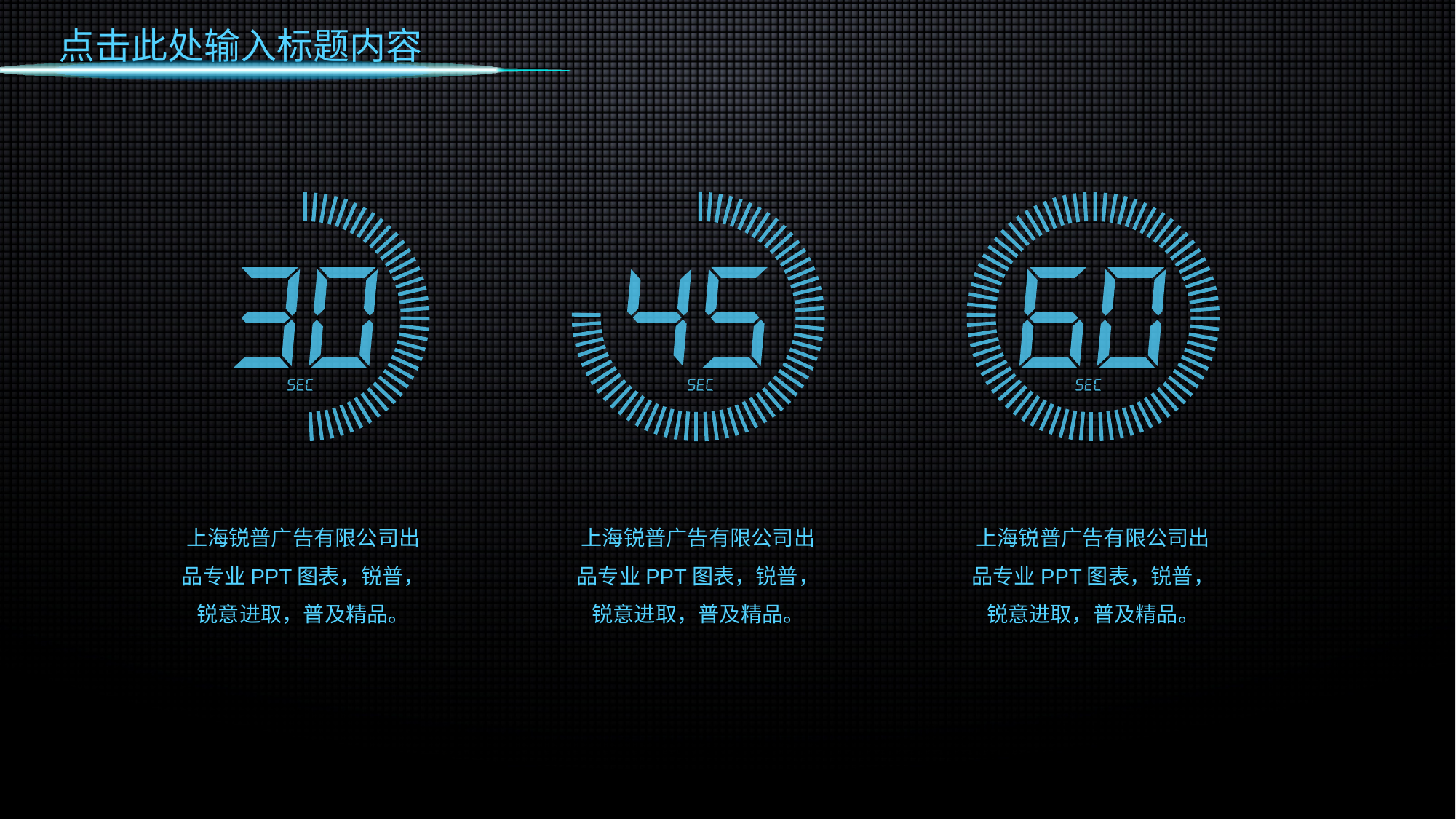

点击此处输入标题内容

上海锐普广告有限公司出品专业PPT图表，锐普，锐意进取，普及精品。
上海锐普广告有限公司出品专业PPT图表，锐普，锐意进取，普及精品。
上海锐普广告有限公司出品专业PPT图表，锐普，锐意进取，普及精品。